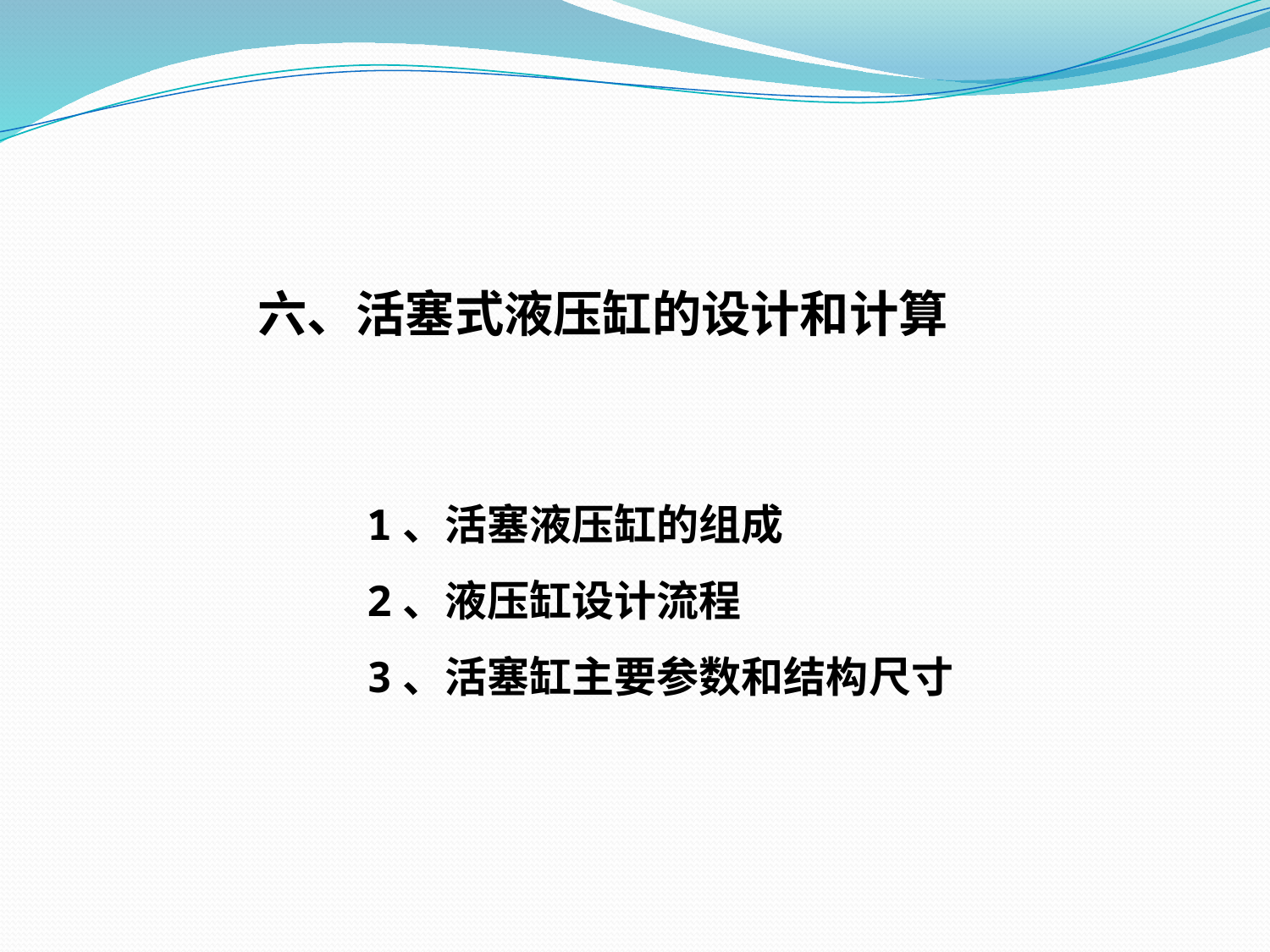

六、活塞式液压缸的设计和计算
1、活塞液压缸的组成
2、液压缸设计流程
3、活塞缸主要参数和结构尺寸